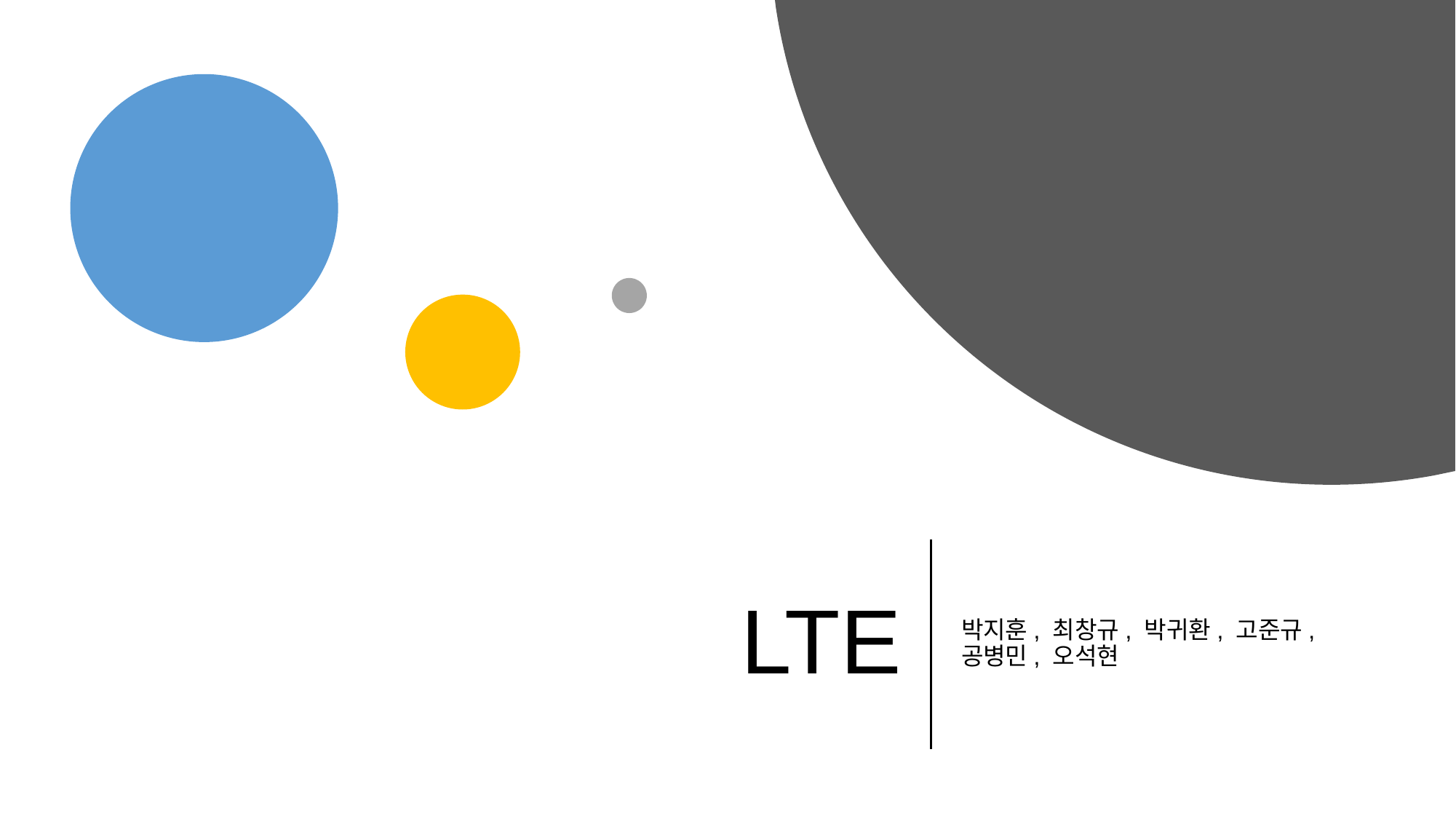

# LTE
박지훈, 최창규, 박귀환, 고준규, 공병민, 오석현